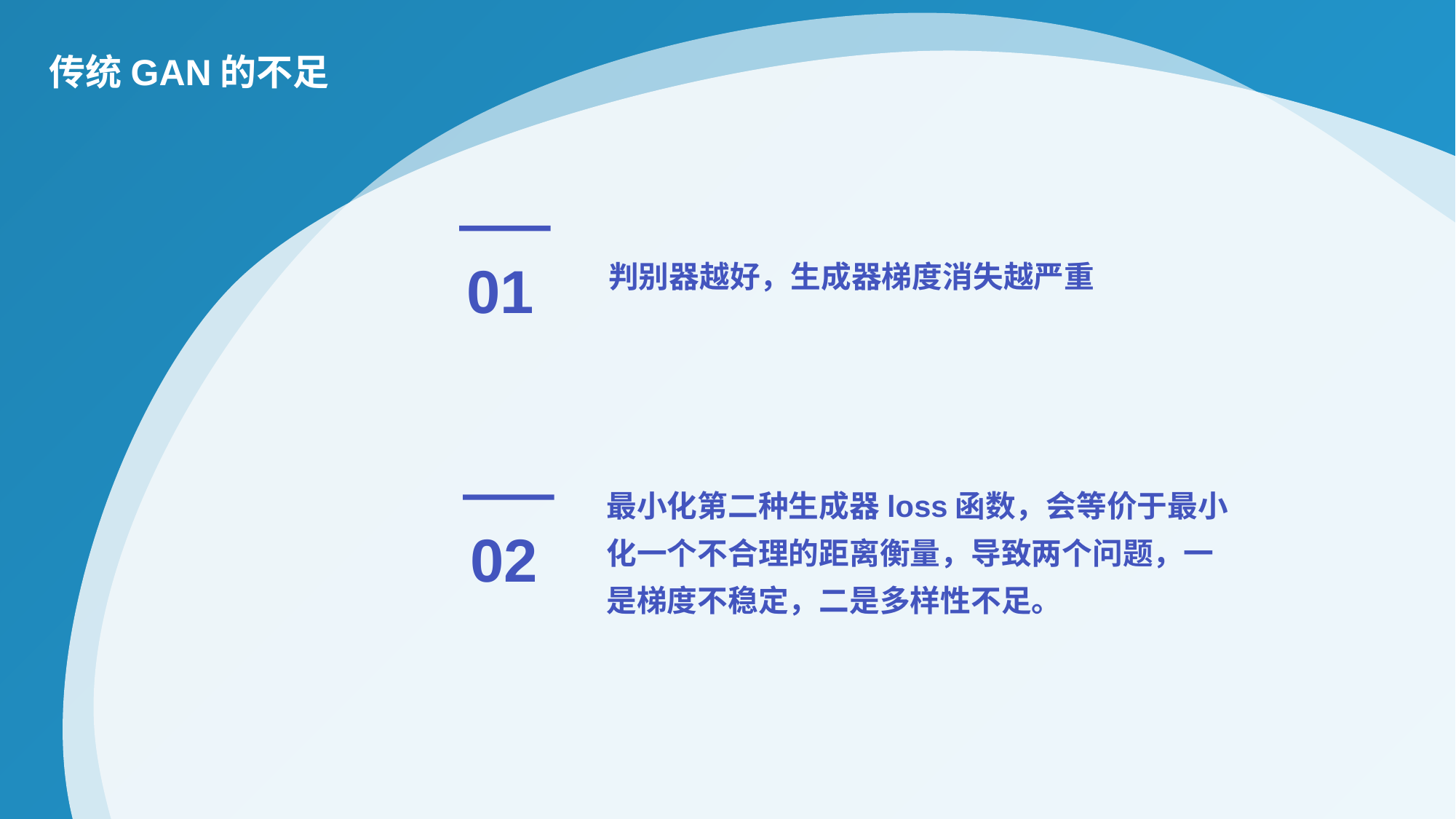

传统GAN的不足
01

判别器越好，生成器梯度消失越严重
最小化第二种生成器loss函数，会等价于最小化一个不合理的距离衡量，导致两个问题，一是梯度不稳定，二是多样性不足。
02